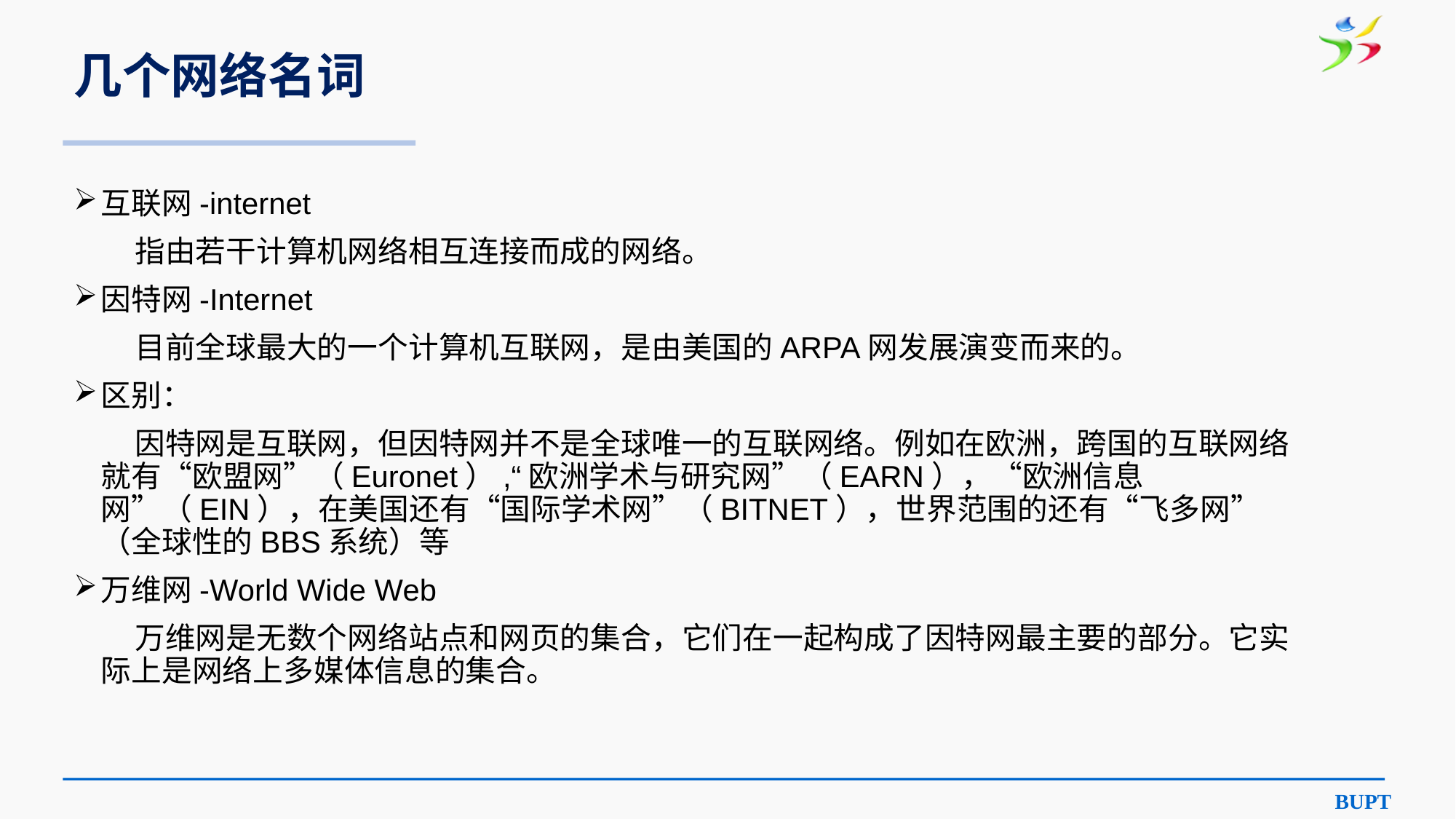

# 几个网络名词
互联网-internet
        指由若干计算机网络相互连接而成的网络。
因特网-Internet
        目前全球最大的一个计算机互联网，是由美国的ARPA网发展演变而来的。
区别：
        因特网是互联网，但因特网并不是全球唯一的互联网络。例如在欧洲，跨国的互联网络就有“欧盟网”（Euronet）,“欧洲学术与研究网”（EARN），“欧洲信息网”（EIN），在美国还有“国际学术网”（BITNET），世界范围的还有“飞多网”（全球性的BBS系统）等
万维网-World Wide Web
        万维网是无数个网络站点和网页的集合，它们在一起构成了因特网最主要的部分。它实际上是网络上多媒体信息的集合。